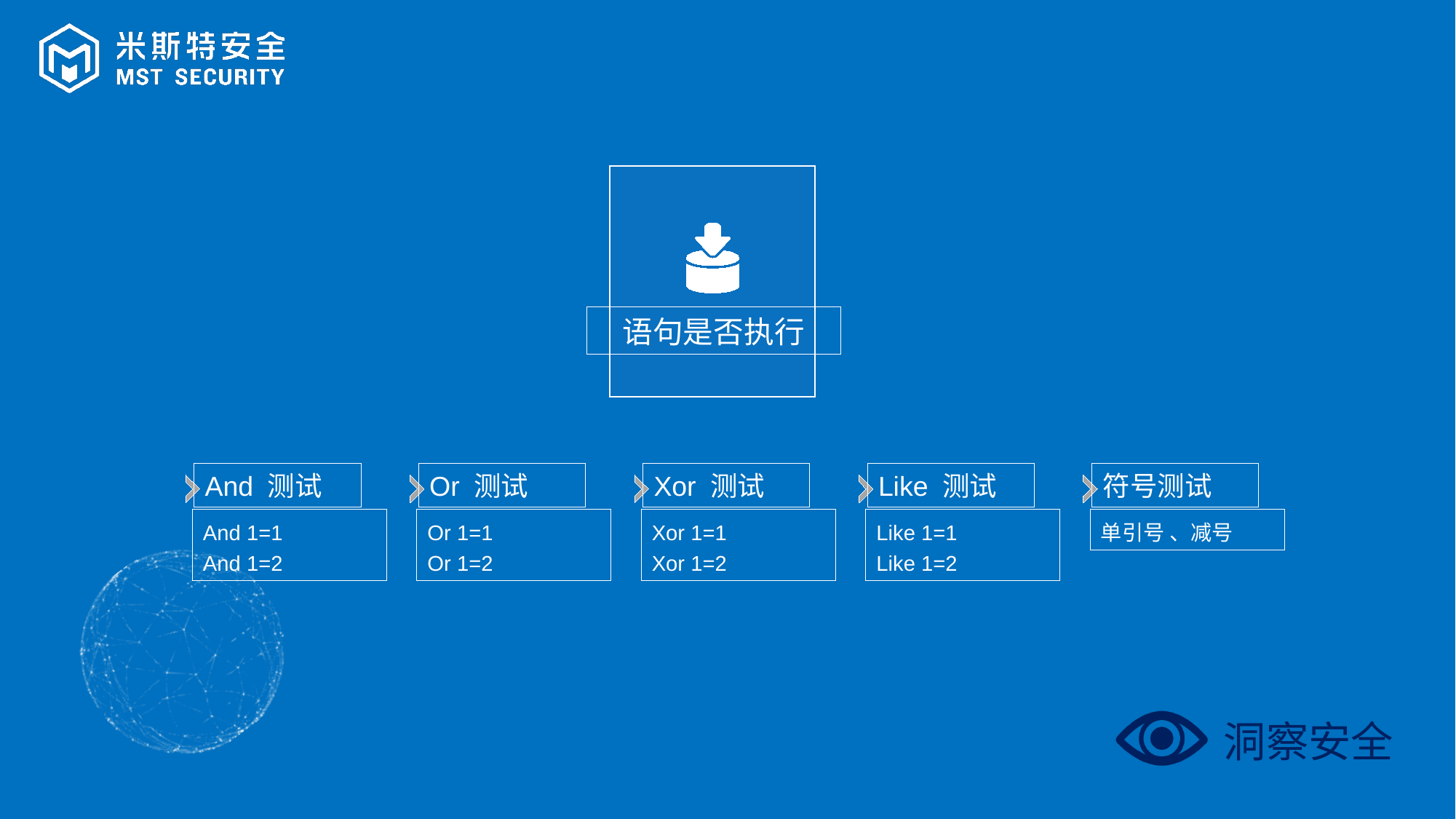

语句是否执行
And 测试

And 1=1
And 1=2
Or 测试

Or 1=1
Or 1=2
Xor 测试

Xor 1=1
Xor 1=2
Like 测试

Like 1=1
Like 1=2
符号测试

单引号 、减号